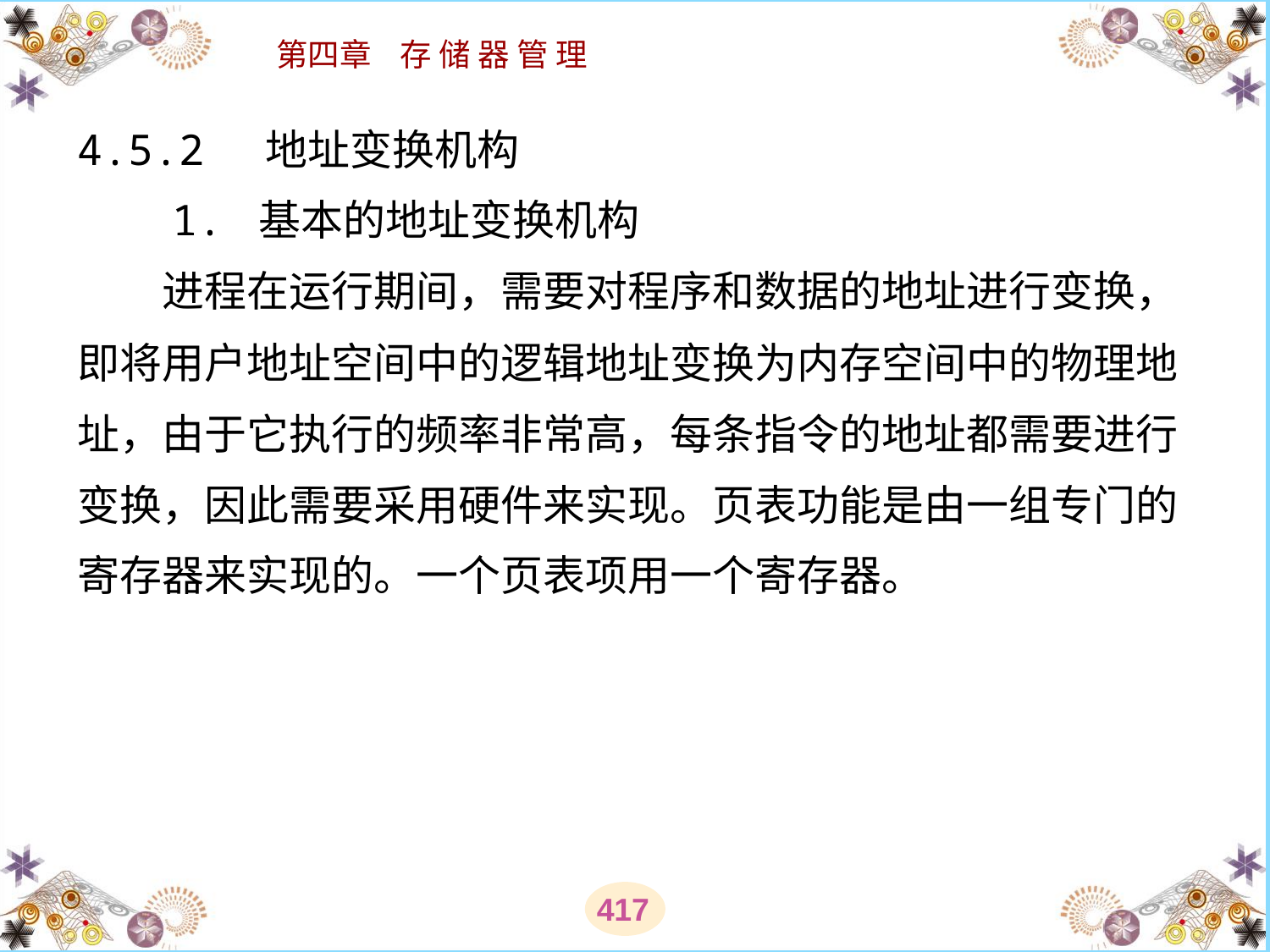

# 4.5.2  地址变换机构 　　1. 基本的地址变换机构 　　进程在运行期间，需要对程序和数据的地址进行变换，即将用户地址空间中的逻辑地址变换为内存空间中的物理地址，由于它执行的频率非常高，每条指令的地址都需要进行变换，因此需要采用硬件来实现。页表功能是由一组专门的寄存器来实现的。一个页表项用一个寄存器。